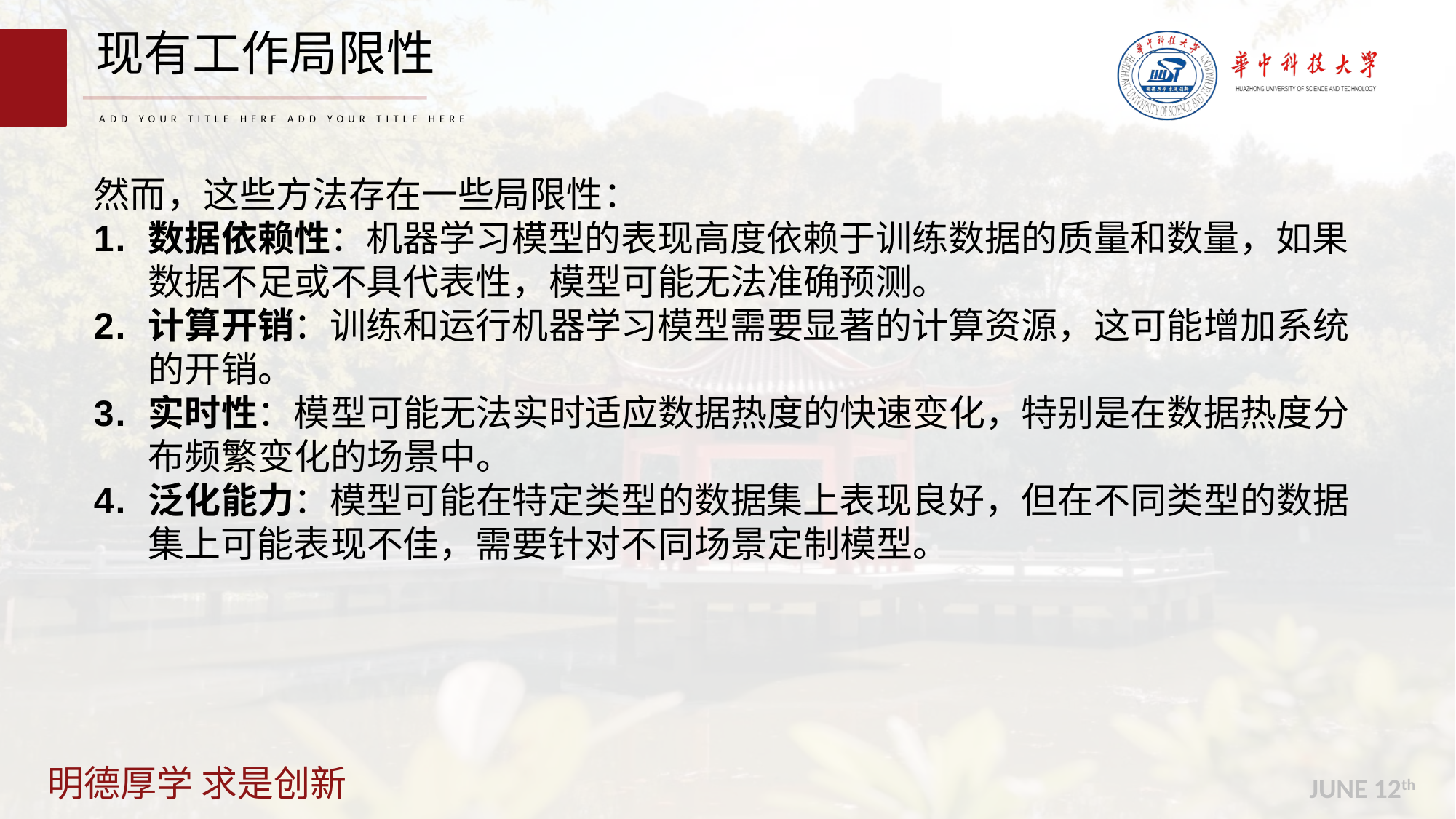

现有工作局限性
ADD YOUR TITLE HERE ADD YOUR TITLE HERE

然而，这些方法存在一些局限性：
数据依赖性：机器学习模型的表现高度依赖于训练数据的质量和数量，如果数据不足或不具代表性，模型可能无法准确预测。
计算开销：训练和运行机器学习模型需要显著的计算资源，这可能增加系统的开销。
实时性：模型可能无法实时适应数据热度的快速变化，特别是在数据热度分布频繁变化的场景中。
泛化能力：模型可能在特定类型的数据集上表现良好，但在不同类型的数据集上可能表现不佳，需要针对不同场景定制模型。
JUNE 12th